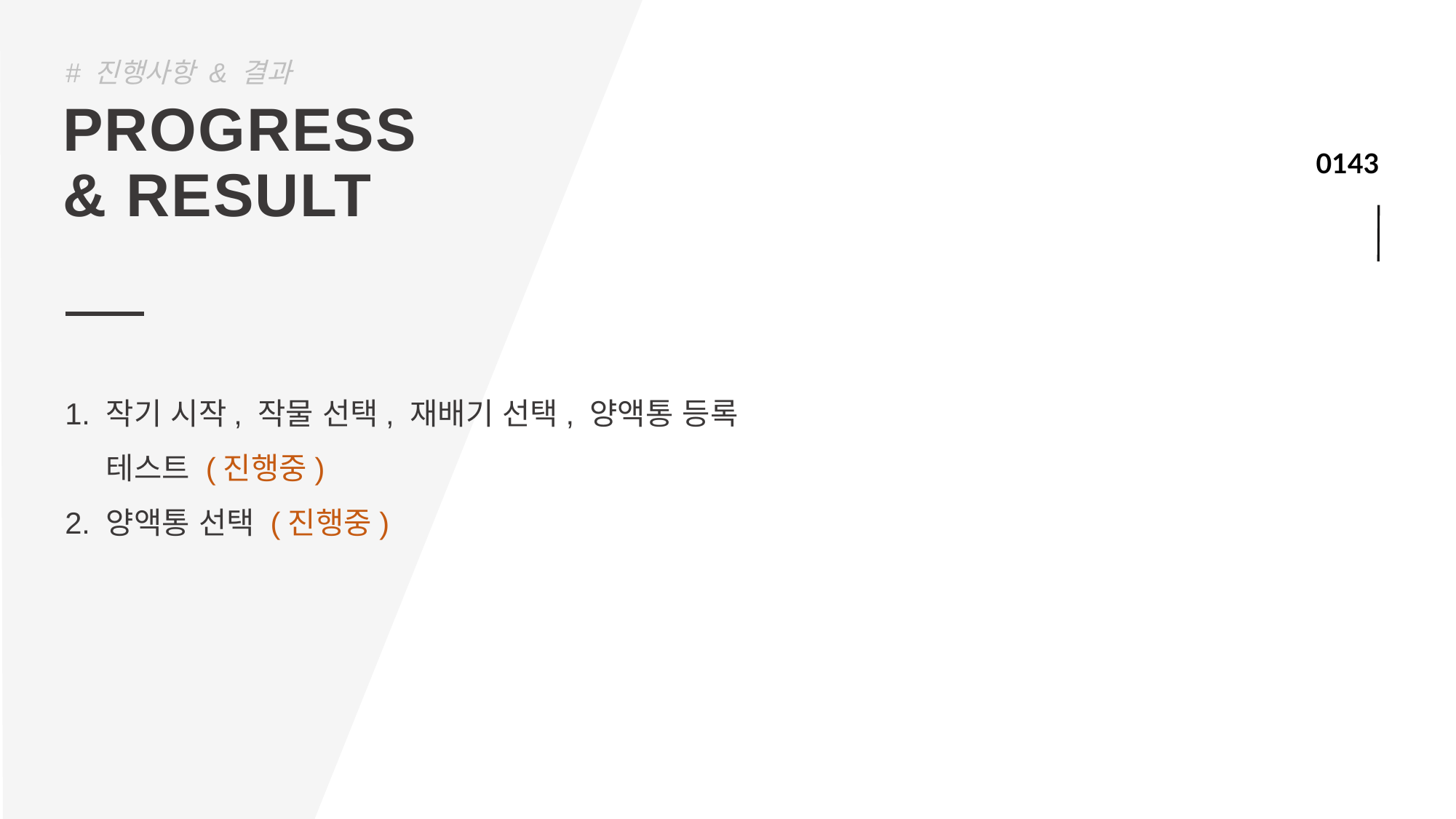

# 진행사항 & 결과
PROGRESS
& RESULT
작기 시작, 작물 선택, 재배기 선택, 양액통 등록 테스트 (진행중)
양액통 선택 (진행중)